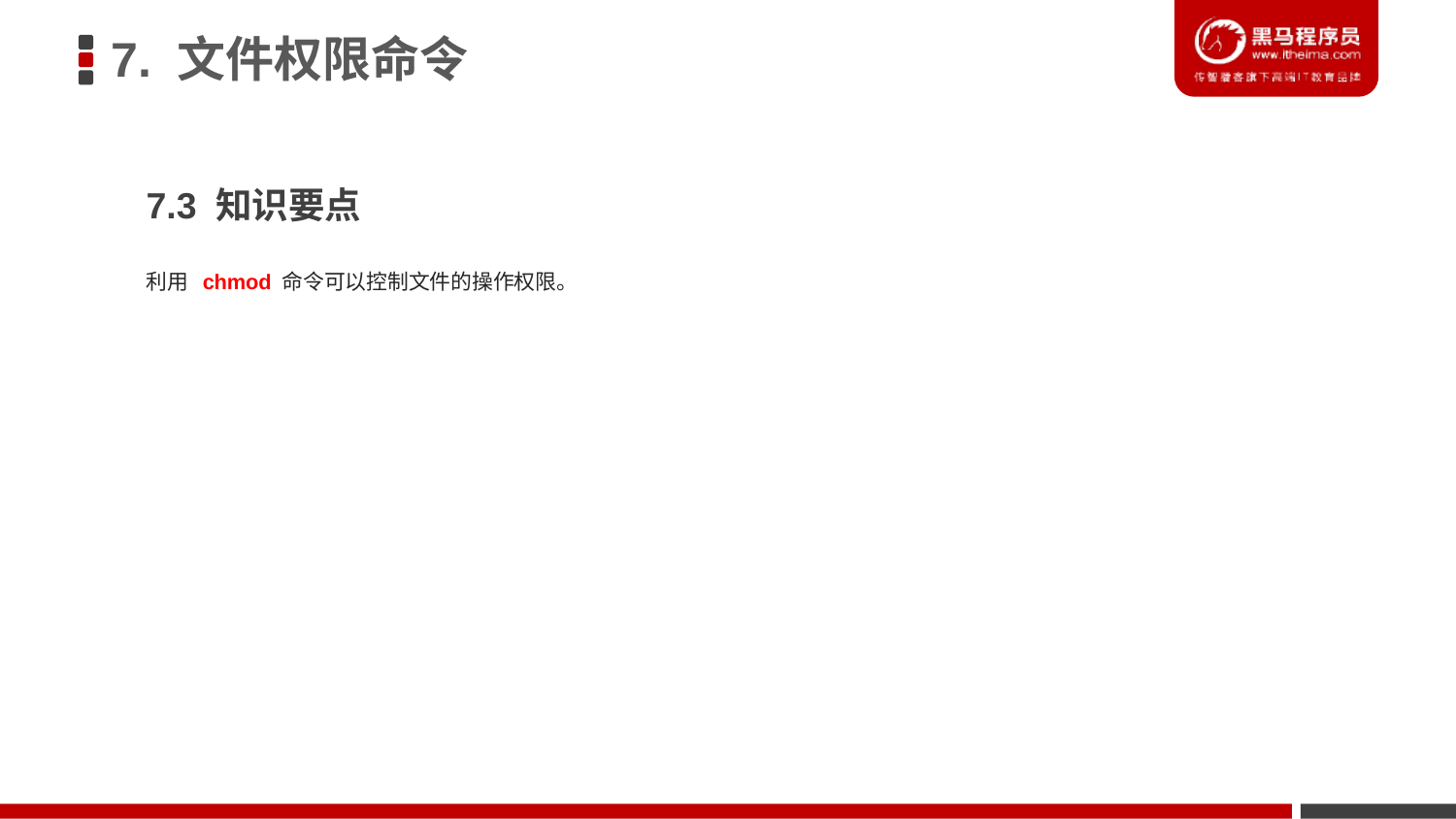

7. 文件权限命令
7.3 知识要点
利用  chmod 命令可以控制文件的操作权限。